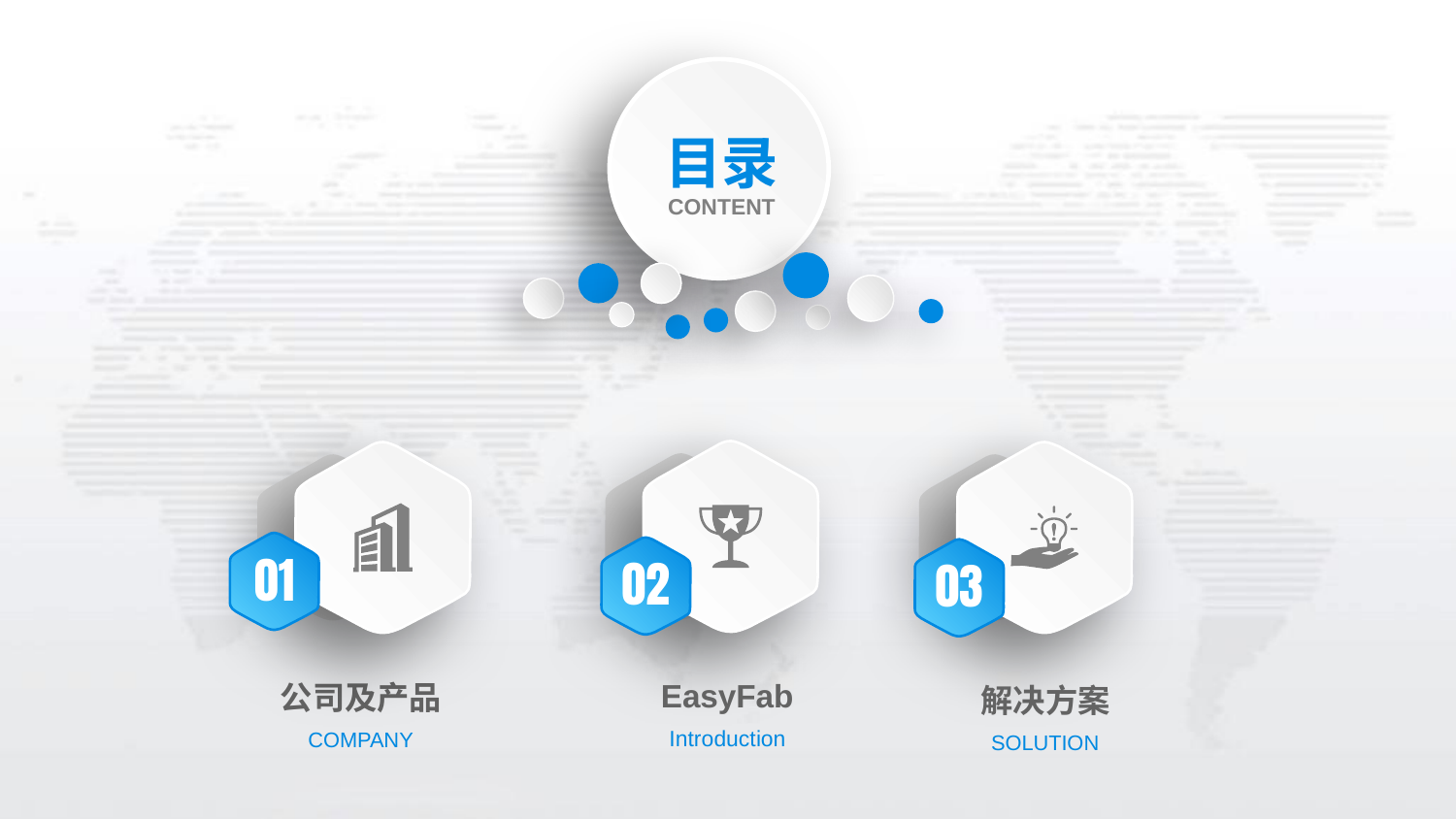

目录
CONTENT

01
02
03
EasyFab
Introduction
公司及产品
COMPANY
解决方案
SOLUTION